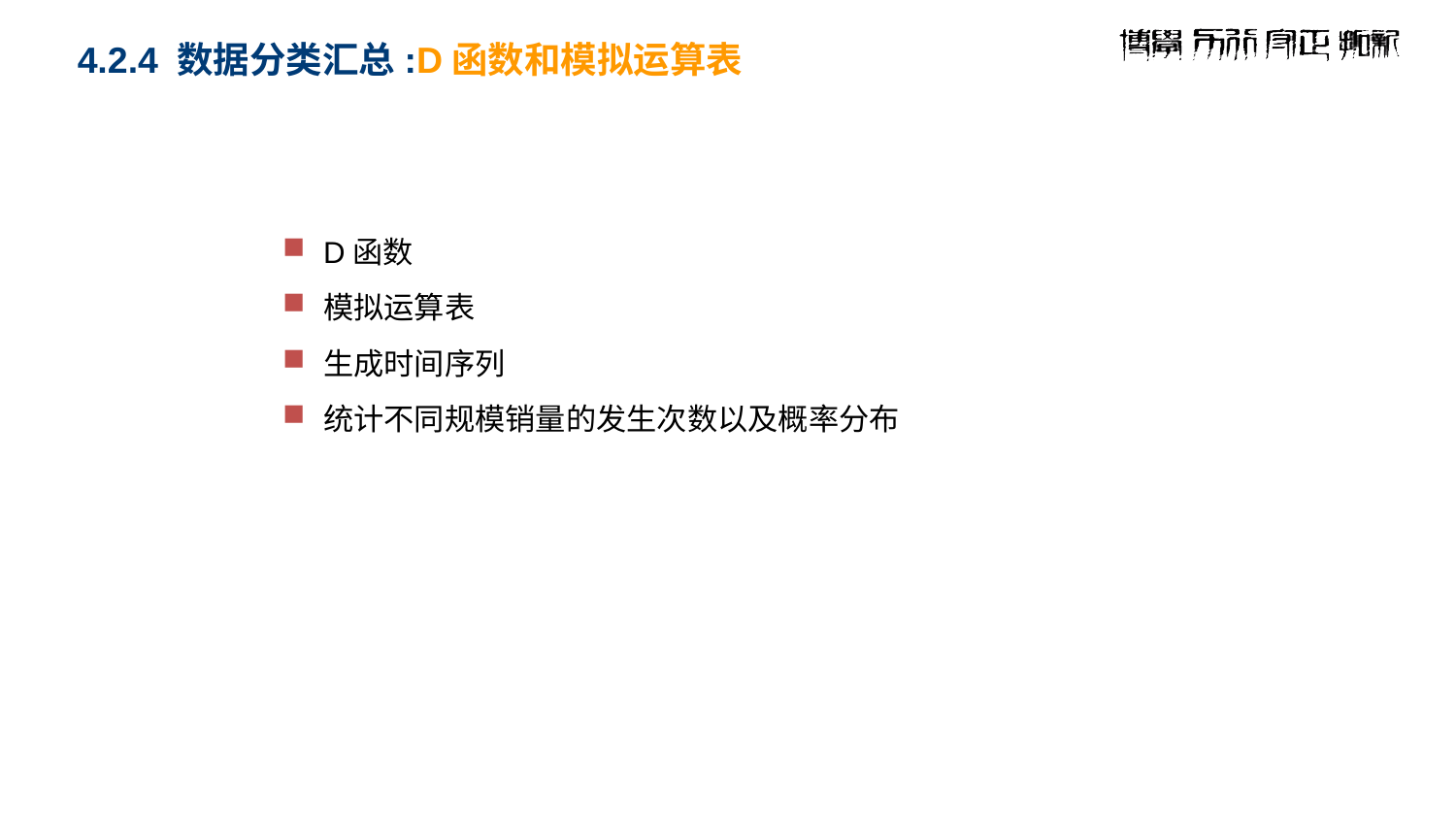

# 4.2.4 数据分类汇总:D函数和模拟运算表
D函数
模拟运算表
生成时间序列
统计不同规模销量的发生次数以及概率分布